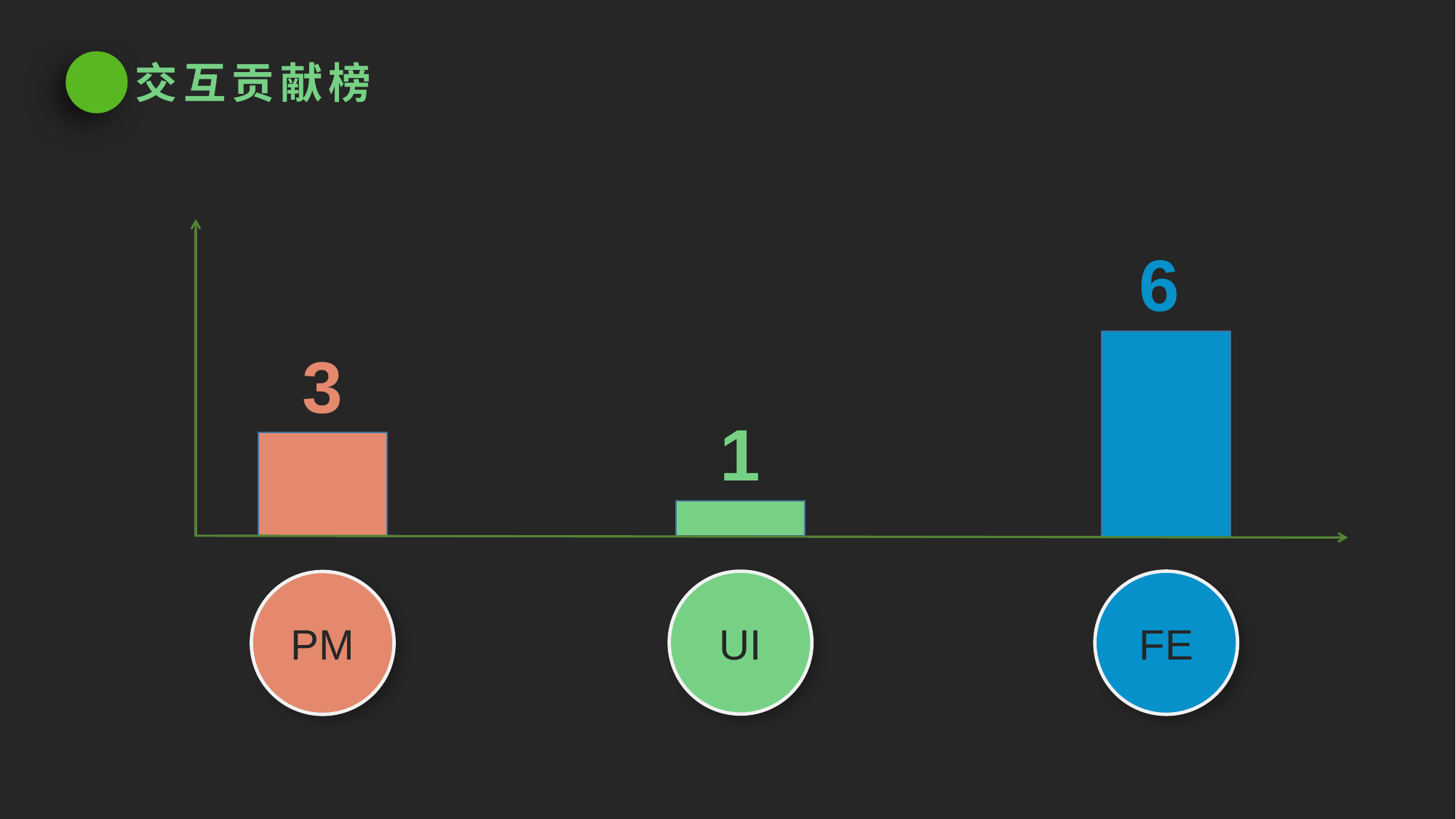

交互贡献榜

6

3
1

UI
FE
PM